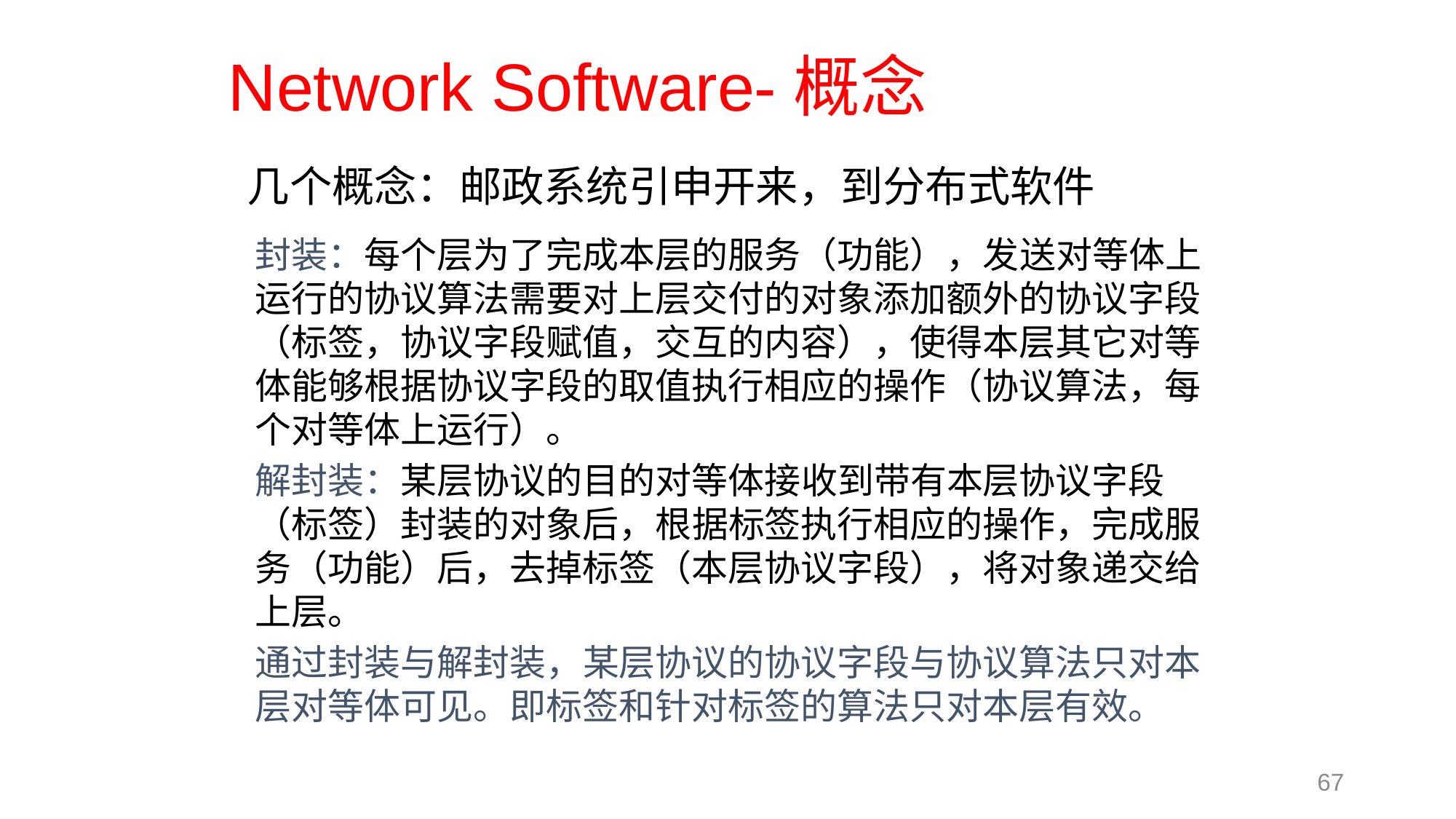

# Network Software-概念
几个概念：邮政系统引申开来，到分布式软件
封装：每个层为了完成本层的服务（功能），发送对等体上运行的协议算法需要对上层交付的对象添加额外的协议字段（标签，协议字段赋值，交互的内容），使得本层其它对等体能够根据协议字段的取值执行相应的操作（协议算法，每个对等体上运行）。
解封装：某层协议的目的对等体接收到带有本层协议字段（标签）封装的对象后，根据标签执行相应的操作，完成服务（功能）后，去掉标签（本层协议字段），将对象递交给上层。
通过封装与解封装，某层协议的协议字段与协议算法只对本层对等体可见。即标签和针对标签的算法只对本层有效。

67